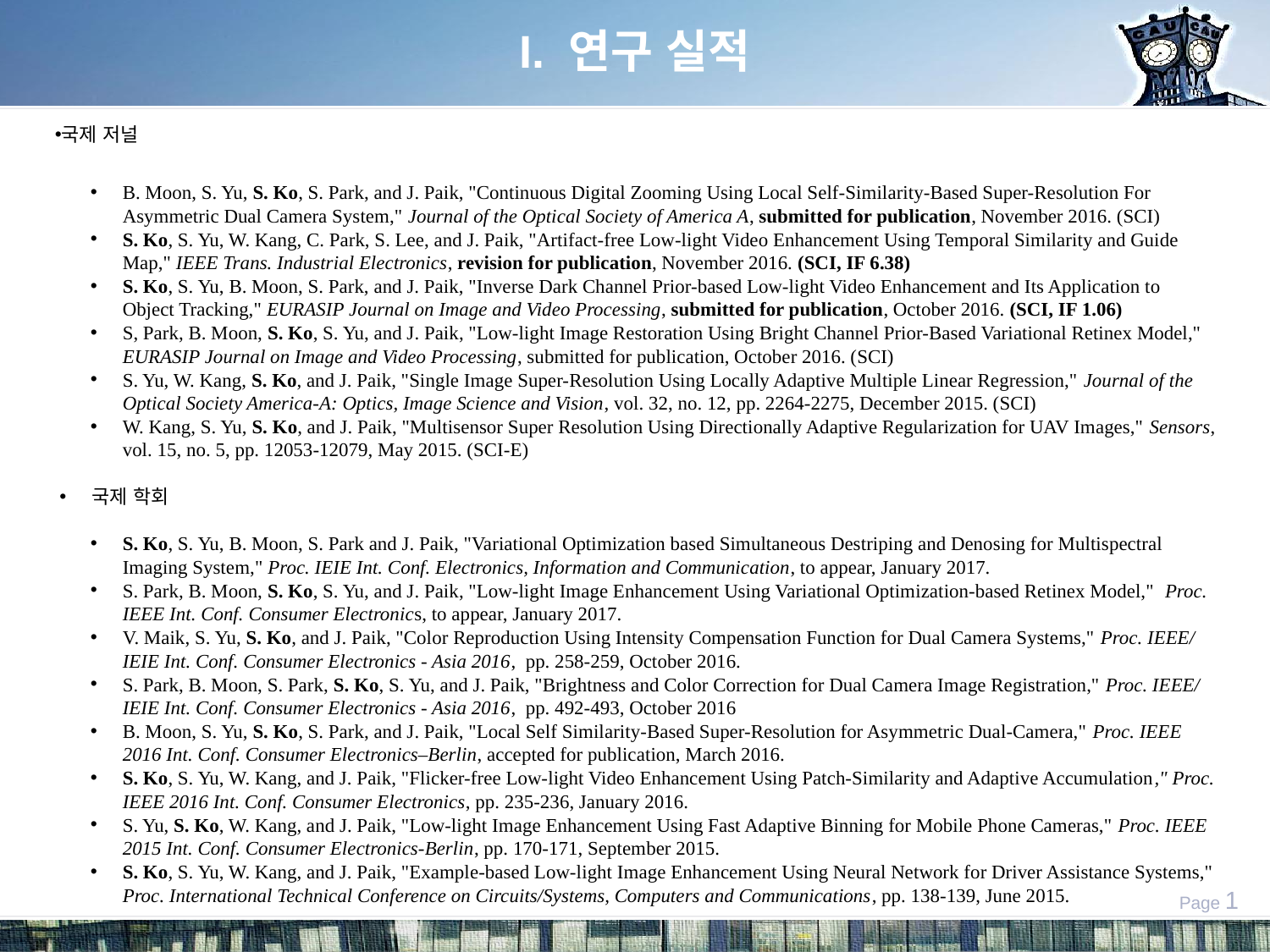

# I. 연구 실적
국제 저널
B. Moon, S. Yu, S. Ko, S. Park, and J. Paik, "Continuous Digital Zooming Using Local Self-Similarity-Based Super-Resolution For Asymmetric Dual Camera System," Journal of the Optical Society of America A, submitted for publication, November 2016. (SCI)
S. Ko, S. Yu, W. Kang, C. Park, S. Lee, and J. Paik, "Artifact-free Low-light Video Enhancement Using Temporal Similarity and Guide Map," IEEE Trans. Industrial Electronics, revision for publication, November 2016. (SCI, IF 6.38)
S. Ko, S. Yu, B. Moon, S. Park, and J. Paik, "Inverse Dark Channel Prior-based Low-light Video Enhancement and Its Application to Object Tracking," EURASIP Journal on Image and Video Processing, submitted for publication, October 2016. (SCI, IF 1.06)
S, Park, B. Moon, S. Ko, S. Yu, and J. Paik, "Low-light Image Restoration Using Bright Channel Prior-Based Variational Retinex Model," EURASIP Journal on Image and Video Processing, submitted for publication, October 2016. (SCI)
S. Yu, W. Kang, S. Ko, and J. Paik, "Single Image Super-Resolution Using Locally Adaptive Multiple Linear Regression," Journal of the Optical Society America-A: Optics, Image Science and Vision, vol. 32, no. 12, pp. 2264-2275, December 2015. (SCI)
W. Kang, S. Yu, S. Ko, and J. Paik, "Multisensor Super Resolution Using Directionally Adaptive Regularization for UAV Images," Sensors, vol. 15, no. 5, pp. 12053-12079, May 2015. (SCI-E)
국제 학회
S. Ko, S. Yu, B. Moon, S. Park and J. Paik, "Variational Optimization based Simultaneous Destriping and Denosing for Multispectral Imaging System," Proc. IEIE Int. Conf. Electronics, Information and Communication, to appear, January 2017.
S. Park, B. Moon, S. Ko, S. Yu, and J. Paik, "Low-light Image Enhancement Using Variational Optimization-based Retinex Model,"  Proc. IEEE Int. Conf. Consumer Electronics, to appear, January 2017.
V. Maik, S. Yu, S. Ko, and J. Paik, "Color Reproduction Using Intensity Compensation Function for Dual Camera Systems," Proc. IEEE/IEIE Int. Conf. Consumer Electronics - Asia 2016,  pp. 258-259, October 2016.
S. Park, B. Moon, S. Park, S. Ko, S. Yu, and J. Paik, "Brightness and Color Correction for Dual Camera Image Registration," Proc. IEEE/IEIE Int. Conf. Consumer Electronics - Asia 2016,  pp. 492-493, October 2016
B. Moon, S. Yu, S. Ko, S. Park, and J. Paik, "Local Self Similarity-Based Super-Resolution for Asymmetric Dual-Camera," Proc. IEEE 2016 Int. Conf. Consumer Electronics–Berlin, accepted for publication, March 2016.
S. Ko, S. Yu, W. Kang, and J. Paik, "Flicker-free Low-light Video Enhancement Using Patch-Similarity and Adaptive Accumulation," Proc. IEEE 2016 Int. Conf. Consumer Electronics, pp. 235-236, January 2016.
S. Yu, S. Ko, W. Kang, and J. Paik, "Low-light Image Enhancement Using Fast Adaptive Binning for Mobile Phone Cameras," Proc. IEEE 2015 Int. Conf. Consumer Electronics-Berlin, pp. 170-171, September 2015.
S. Ko, S. Yu, W. Kang, and J. Paik, "Example-based Low-light Image Enhancement Using Neural Network for Driver Assistance Systems," Proc. International Technical Conference on Circuits/Systems, Computers and Communications, pp. 138-139, June 2015.